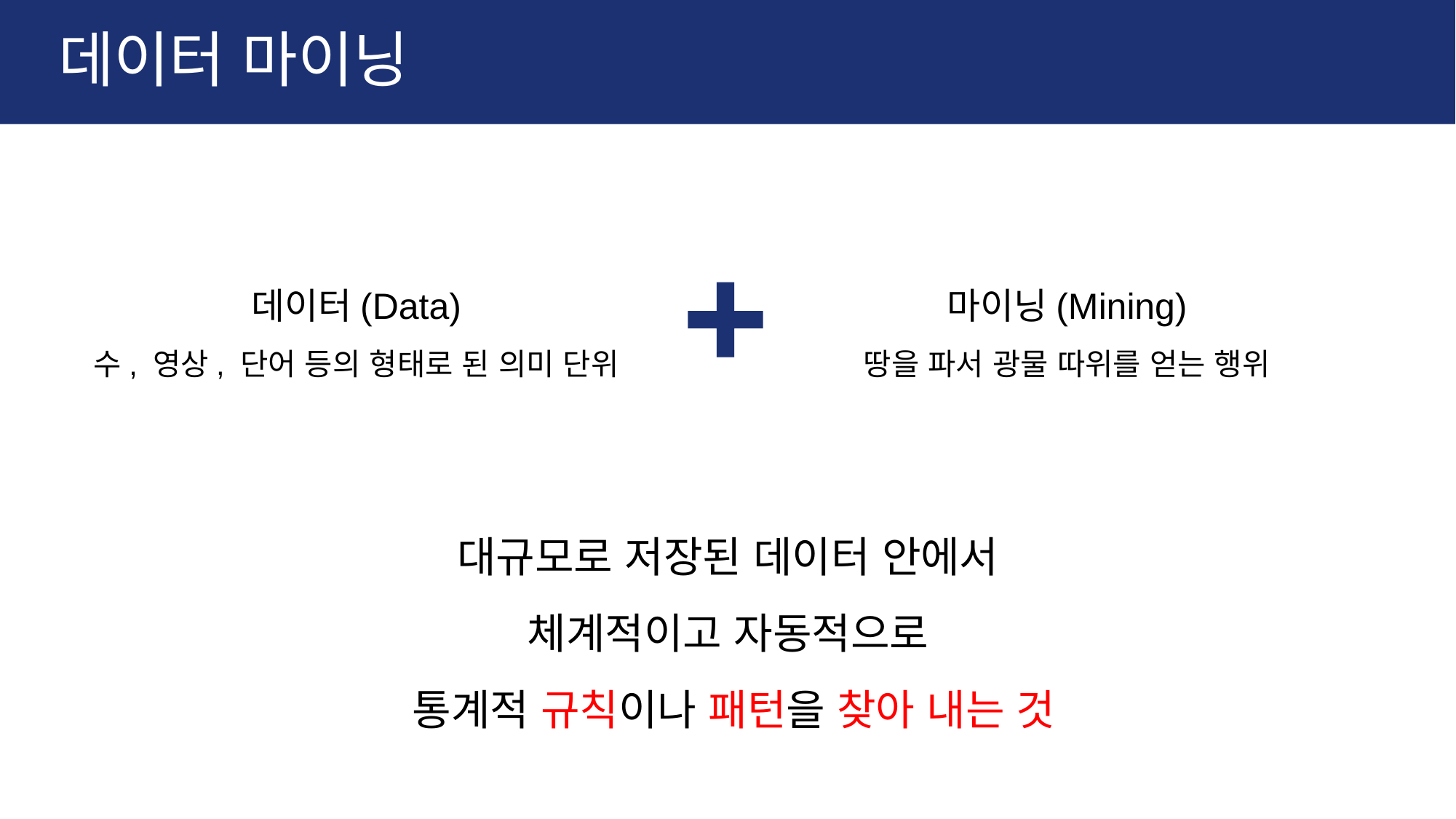

# 데이터 마이닝
데이터(Data)
수, 영상, 단어 등의 형태로 된 의미 단위
마이닝(Mining)
땅을 파서 광물 따위를 얻는 행위

대규모로 저장된 데이터 안에서
체계적이고 자동적으로
통계적 규칙이나 패턴을 찾아 내는 것